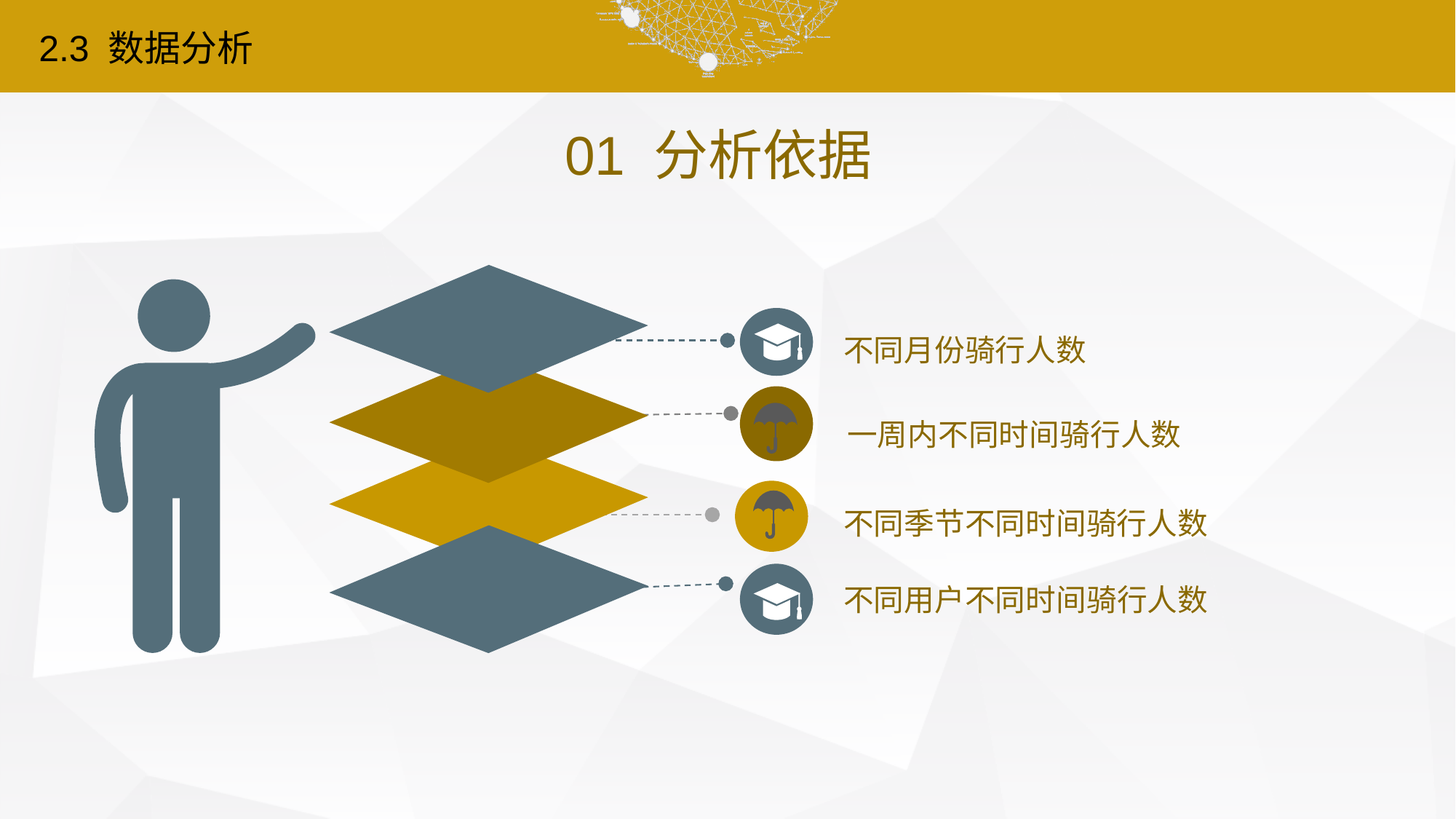

2.3 数据分析
01 分析依据

不同月份骑行人数

 一周内不同时间骑行人数

不同季节不同时间骑行人数

不同用户不同时间骑行人数